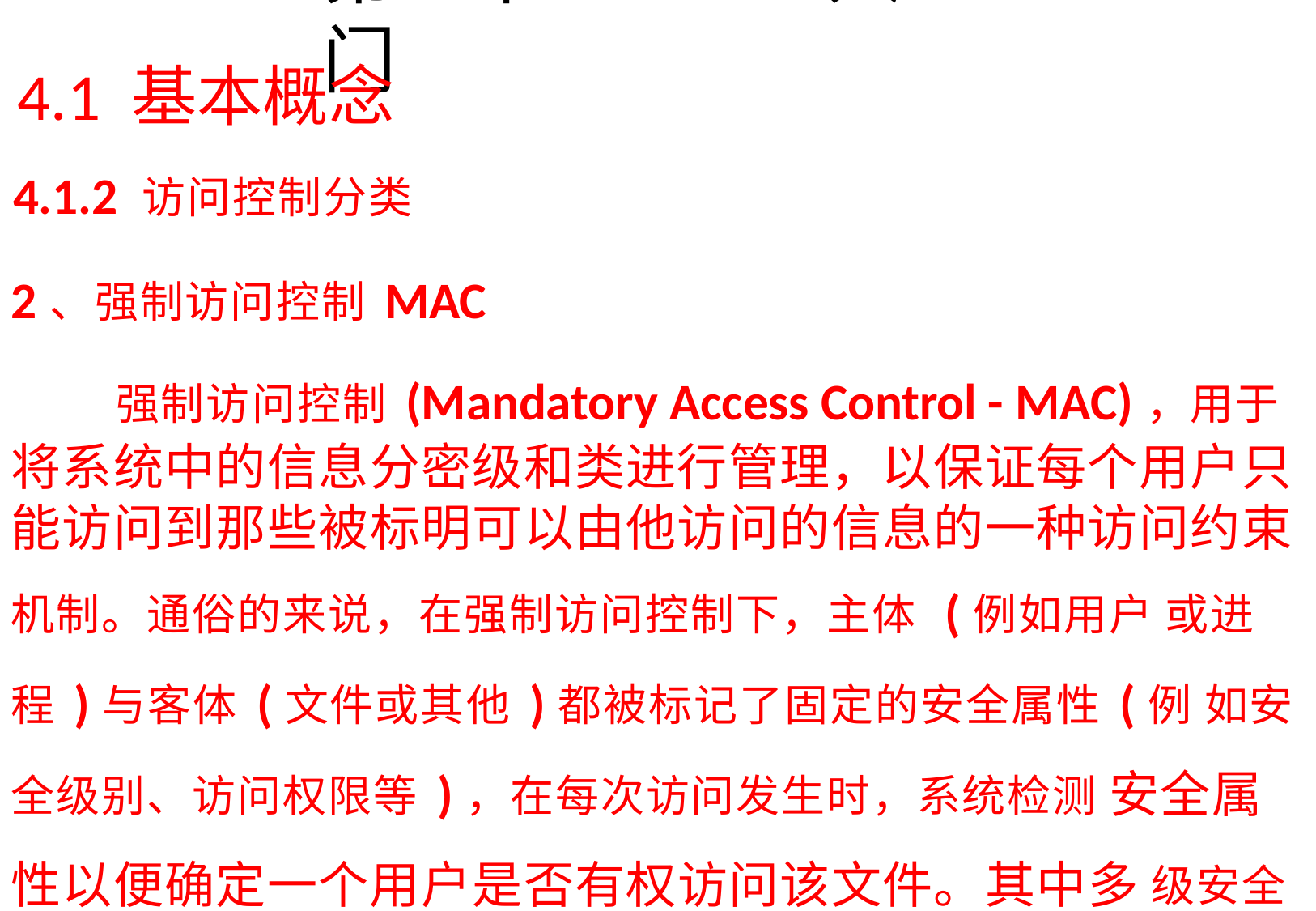

# 第4章SELinux入门
4.1 基本概念
4.1.2 访问控制分类
2、强制访问控制MAC
强制访问控制(Mandatory Access Control - MAC)，用于 将系统中的信息分密级和类进行管理，以保证每个用户只 能访问到那些被标明可以由他访问的信息的一种访问约束 机制。通俗的来说，在强制访问控制下，主体 (例如用户 或进程)与客体(文件或其他)都被标记了固定的安全属性(例 如安全级别、访问权限等)，在每次访问发生时，系统检测 安全属性以便确定一个用户是否有权访问该文件。其中多 级安全(MultiLevel Secure, MLS)就是一种强制访问控制策略